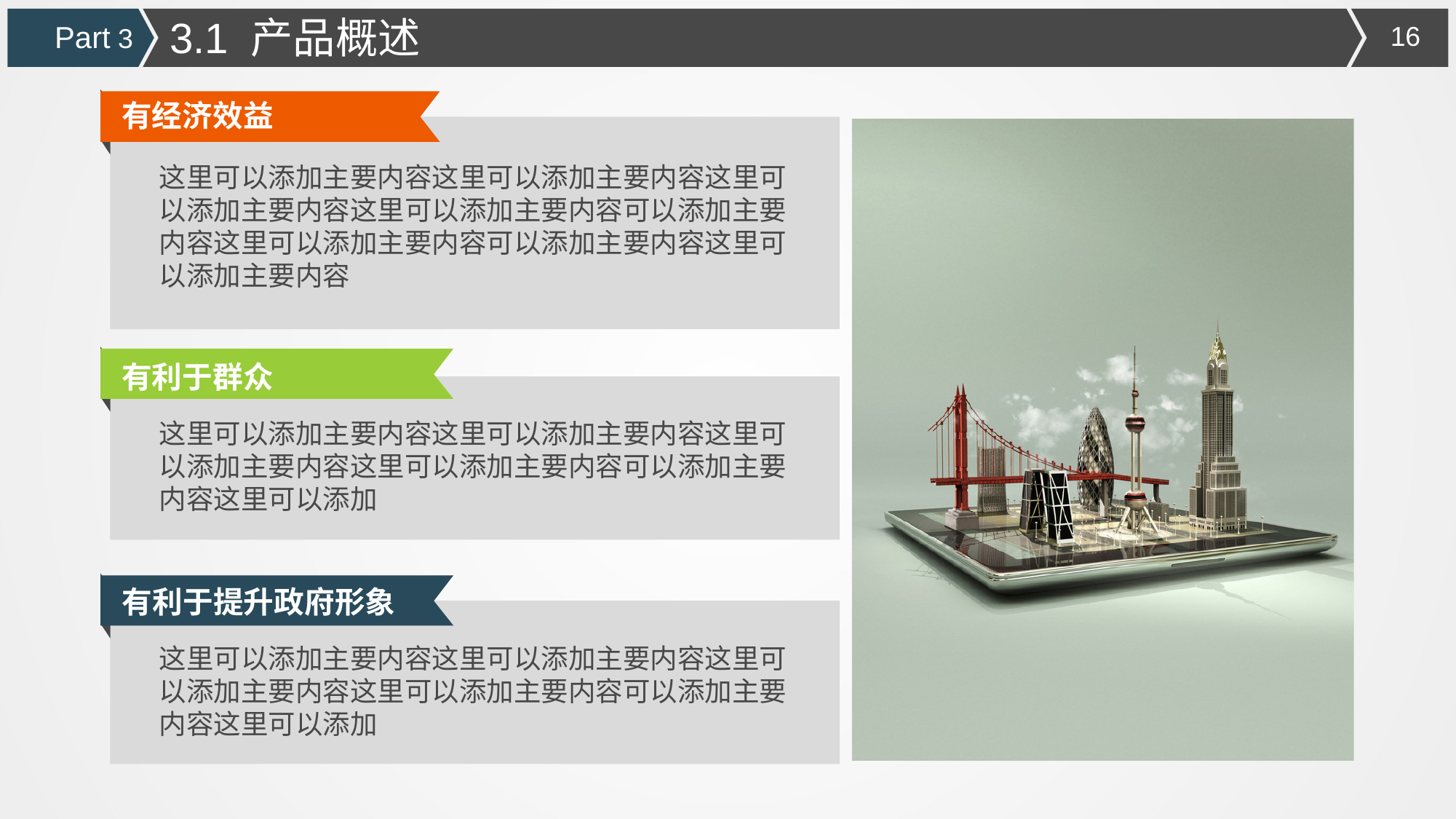

3.1 产品概述
Part 3

有经济效益

这里可以添加主要内容这里可以添加主要内容这里可以添加主要内容这里可以添加主要内容可以添加主要内容这里可以添加主要内容可以添加主要内容这里可以添加主要内容

有利于群众

这里可以添加主要内容这里可以添加主要内容这里可以添加主要内容这里可以添加主要内容可以添加主要内容这里可以添加

有利于提升政府形象

这里可以添加主要内容这里可以添加主要内容这里可以添加主要内容这里可以添加主要内容可以添加主要内容这里可以添加